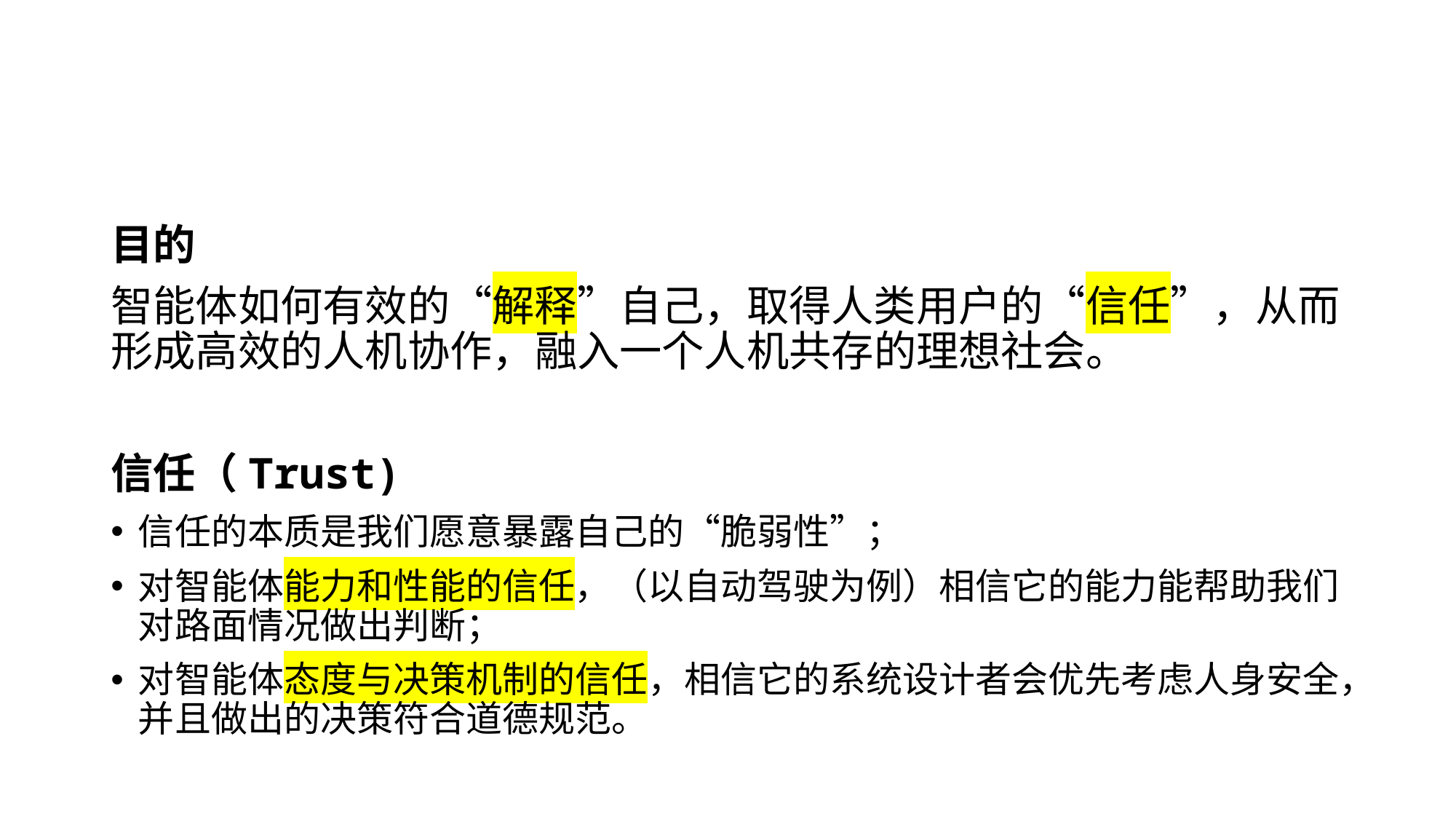

#
目的
智能体如何有效的“解释”自己，取得人类用户的“信任”，从而形成高效的人机协作，融入一个人机共存的理想社会。

信任（Trust)
信任的本质是我们愿意暴露自己的“脆弱性”；
对智能体能力和性能的信任，（以自动驾驶为例）相信它的能力能帮助我们对路面情况做出判断；
对智能体态度与决策机制的信任，相信它的系统设计者会优先考虑人身安全，并且做出的决策符合道德规范。